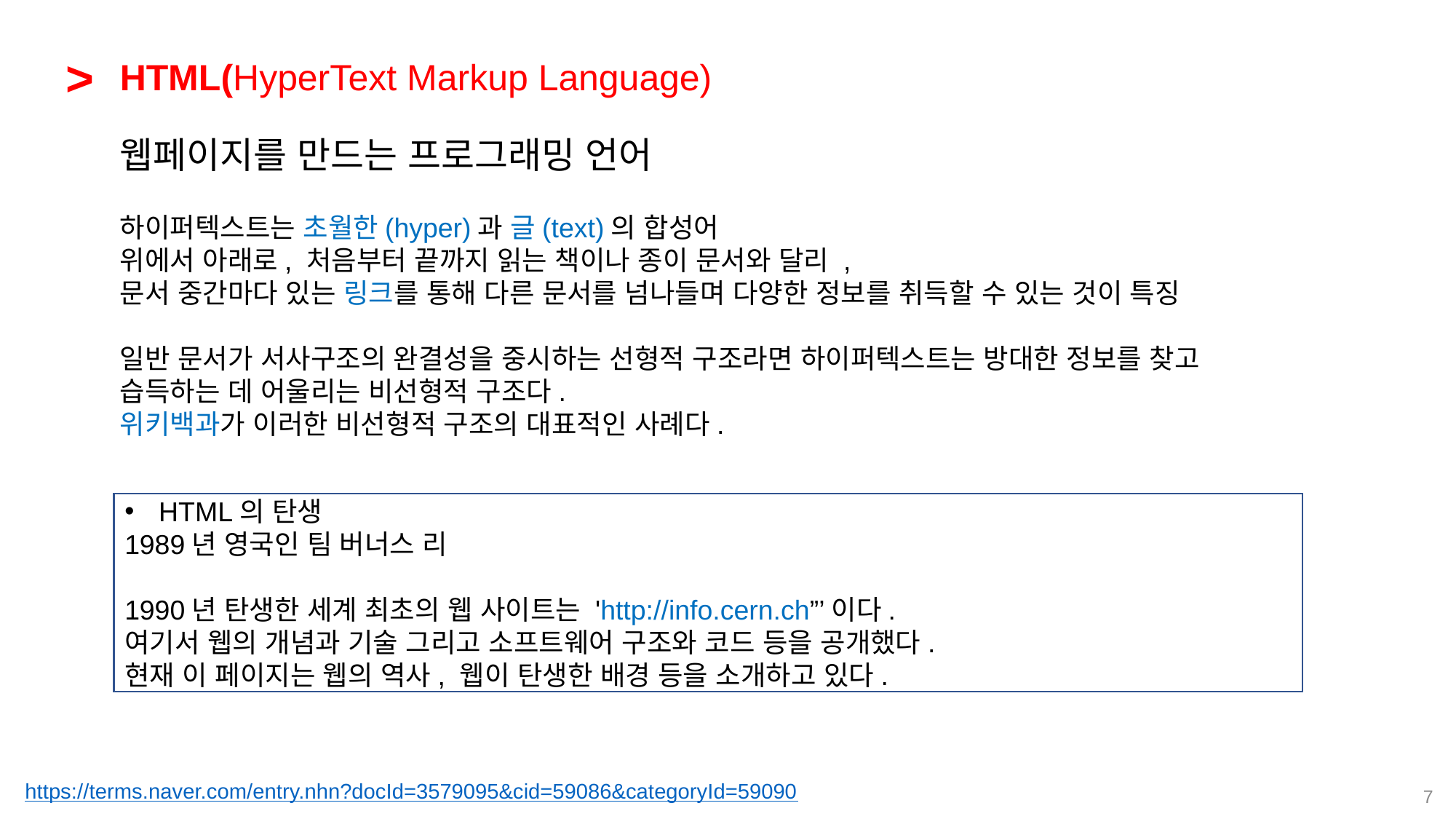

>
HTML(HyperText Markup Language)
웹페이지를 만드는 프로그래밍 언어
하이퍼텍스트는 초월한(hyper)과 글(text)의 합성어
위에서 아래로, 처음부터 끝까지 읽는 책이나 종이 문서와 달리 ,
문서 중간마다 있는 링크를 통해 다른 문서를 넘나들며 다양한 정보를 취득할 수 있는 것이 특징

일반 문서가 서사구조의 완결성을 중시하는 선형적 구조라면 하이퍼텍스트는 방대한 정보를 찾고 습득하는 데 어울리는 비선형적 구조다.
위키백과가 이러한 비선형적 구조의 대표적인 사례다.
HTML의 탄생
1989년 영국인 팀 버너스 리

1990년 탄생한 세계 최초의 웹 사이트는 'http://info.cern.ch”’이다.
여기서 웹의 개념과 기술 그리고 소프트웨어 구조와 코드 등을 공개했다.
현재 이 페이지는 웹의 역사, 웹이 탄생한 배경 등을 소개하고 있다.
https://terms.naver.com/entry.nhn?docId=3579095&cid=59086&categoryId=59090
7